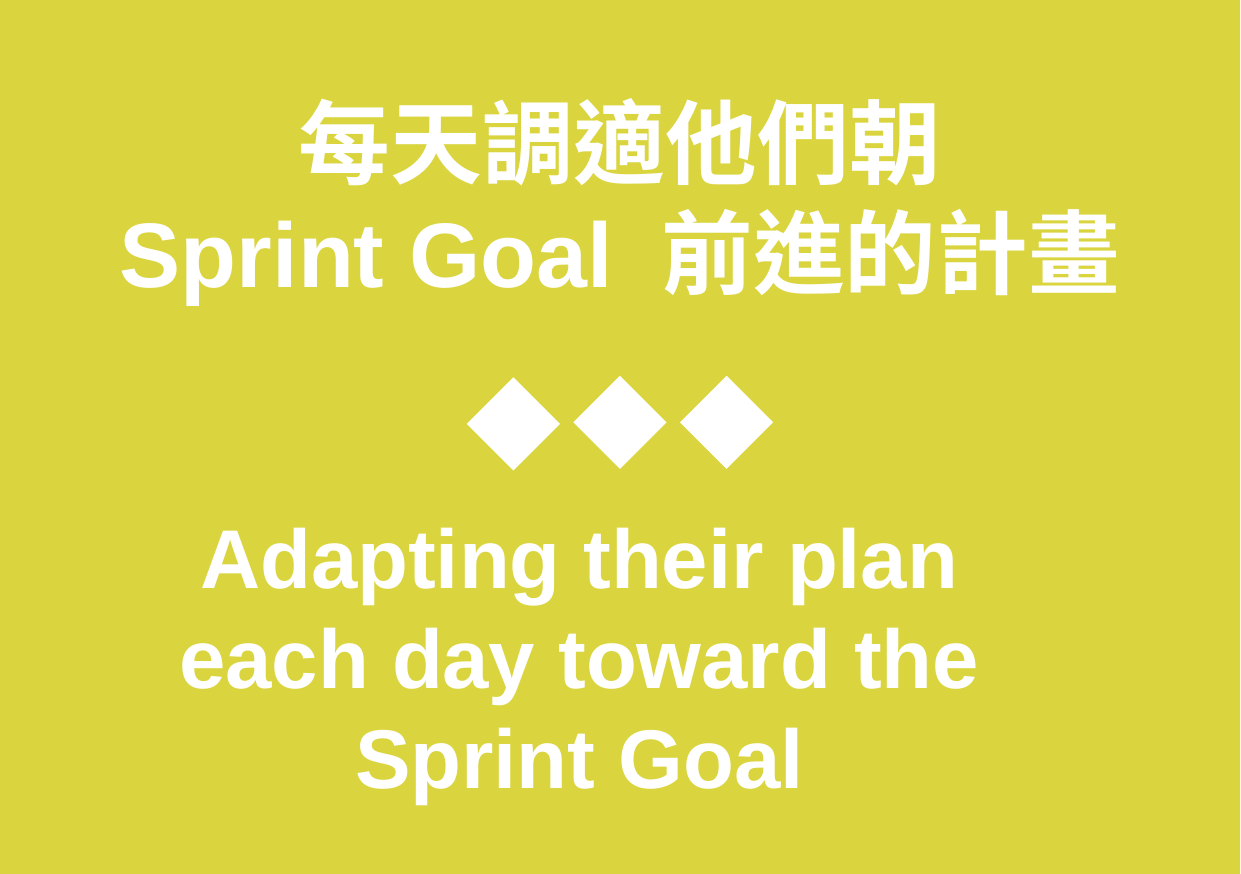

每天調適他們朝
Sprint Goal 前進的計畫

Adapting their plan each day toward the Sprint Goal